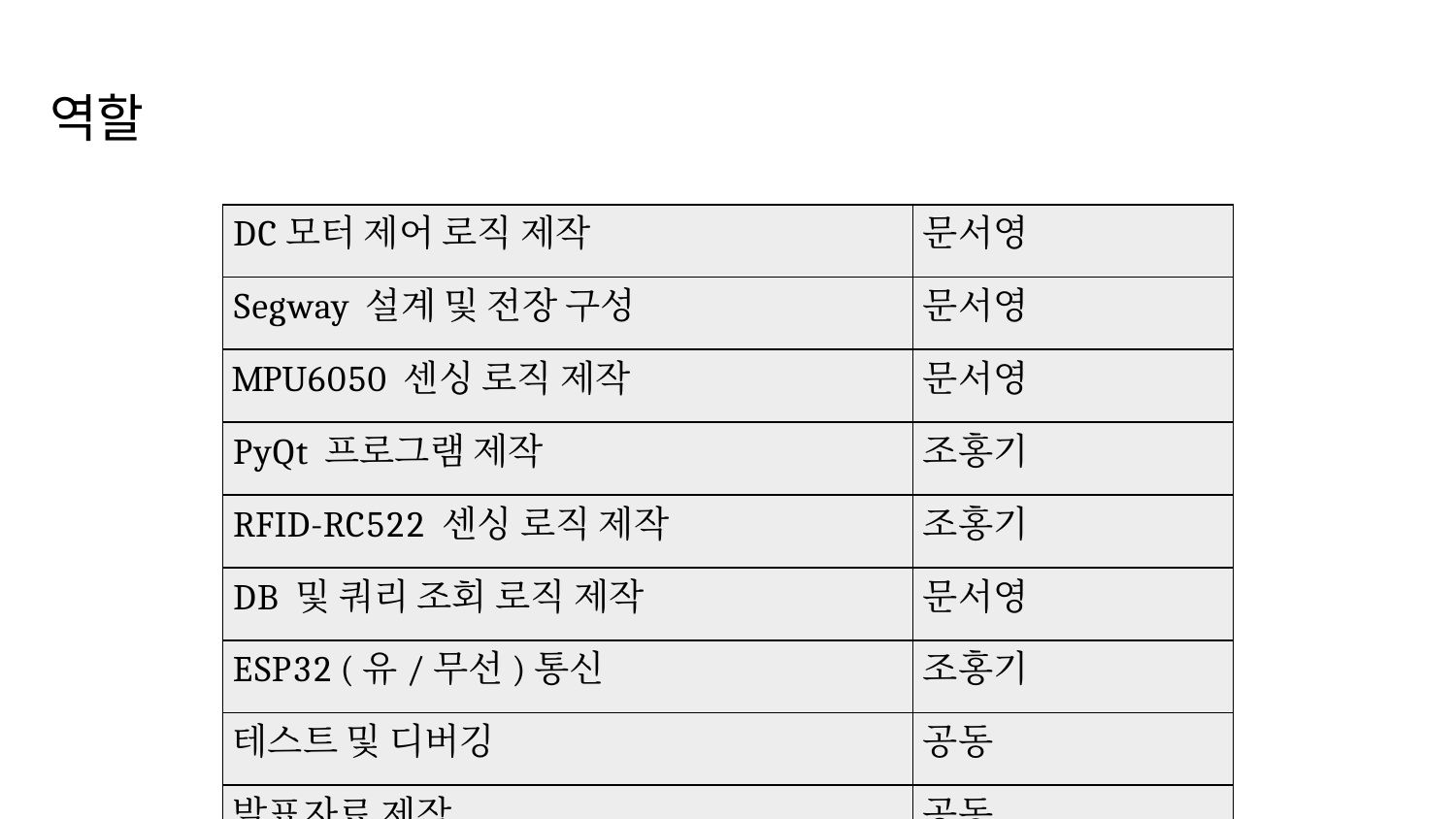

# 역할
| DC모터 제어 로직 제작 | 문서영 |
| --- | --- |
| Segway 설계 및 전장 구성 | 문서영 |
| MPU6050 센싱 로직 제작 | 문서영 |
| PyQt 프로그램 제작 | 조홍기 |
| RFID-RC522 센싱 로직 제작 | 조홍기 |
| DB 및 쿼리 조회 로직 제작 | 문서영 |
| ESP32 (유/무선)통신 | 조홍기 |
| 테스트 및 디버깅 | 공동 |
| 발표자료 제작 | 공동 |